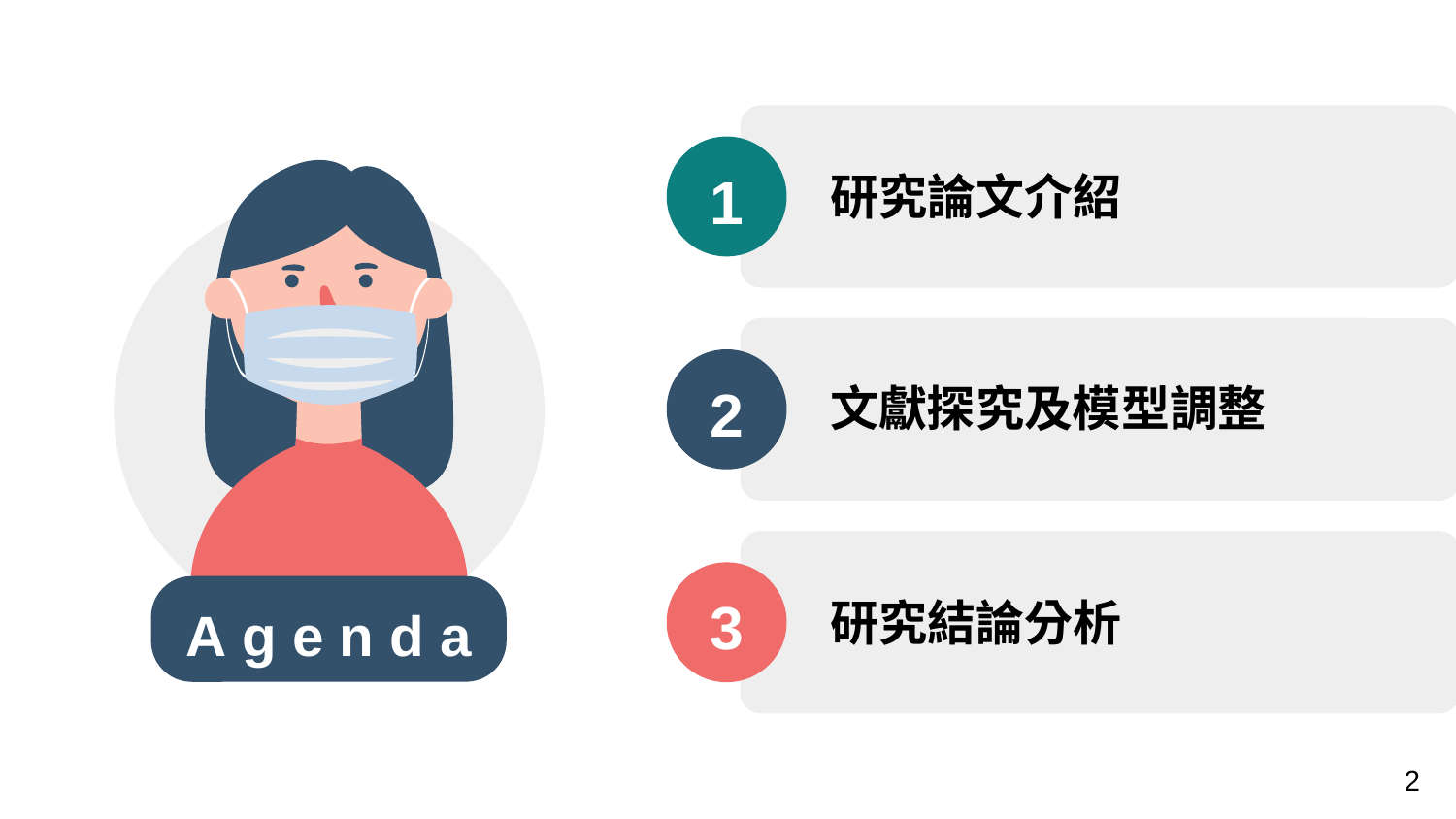

1

2

3
研究論文介紹

A g e n d a
文獻探究及模型調整
研究結論分析
2